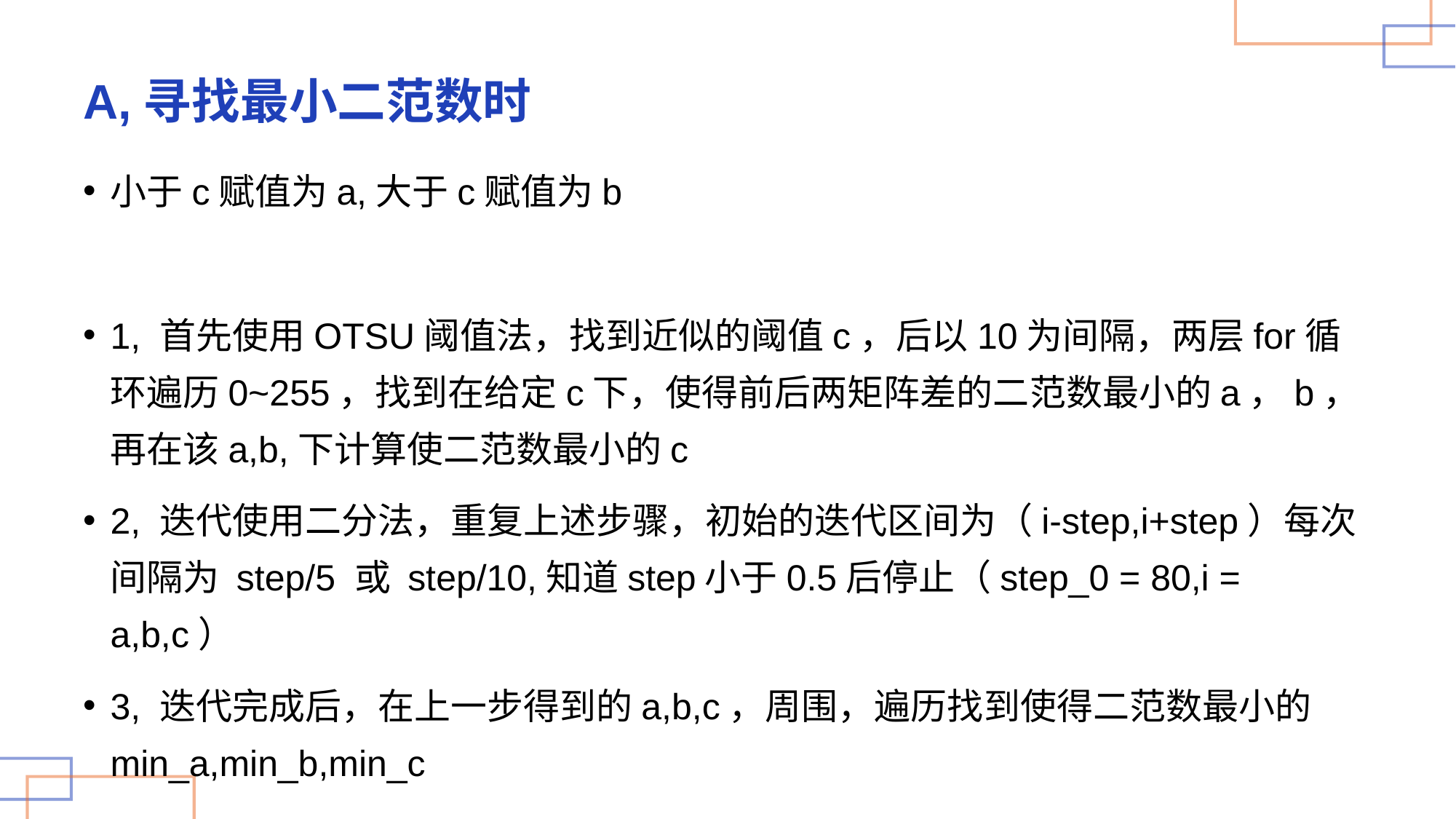

# A,寻找最小二范数时
小于c赋值为a,大于c赋值为b

1, 首先使用OTSU阈值法，找到近似的阈值c，后以10为间隔，两层for循环遍历0~255，找到在给定c下，使得前后两矩阵差的二范数最小的a，b，再在该a,b,下计算使二范数最小的c
2, 迭代使用二分法，重复上述步骤，初始的迭代区间为（i-step,i+step）每次间隔为 step/5 或 step/10,知道step小于0.5后停止（step_0 = 80,i = a,b,c）
3, 迭代完成后，在上一步得到的a,b,c，周围，遍历找到使得二范数最小的min_a,min_b,min_c